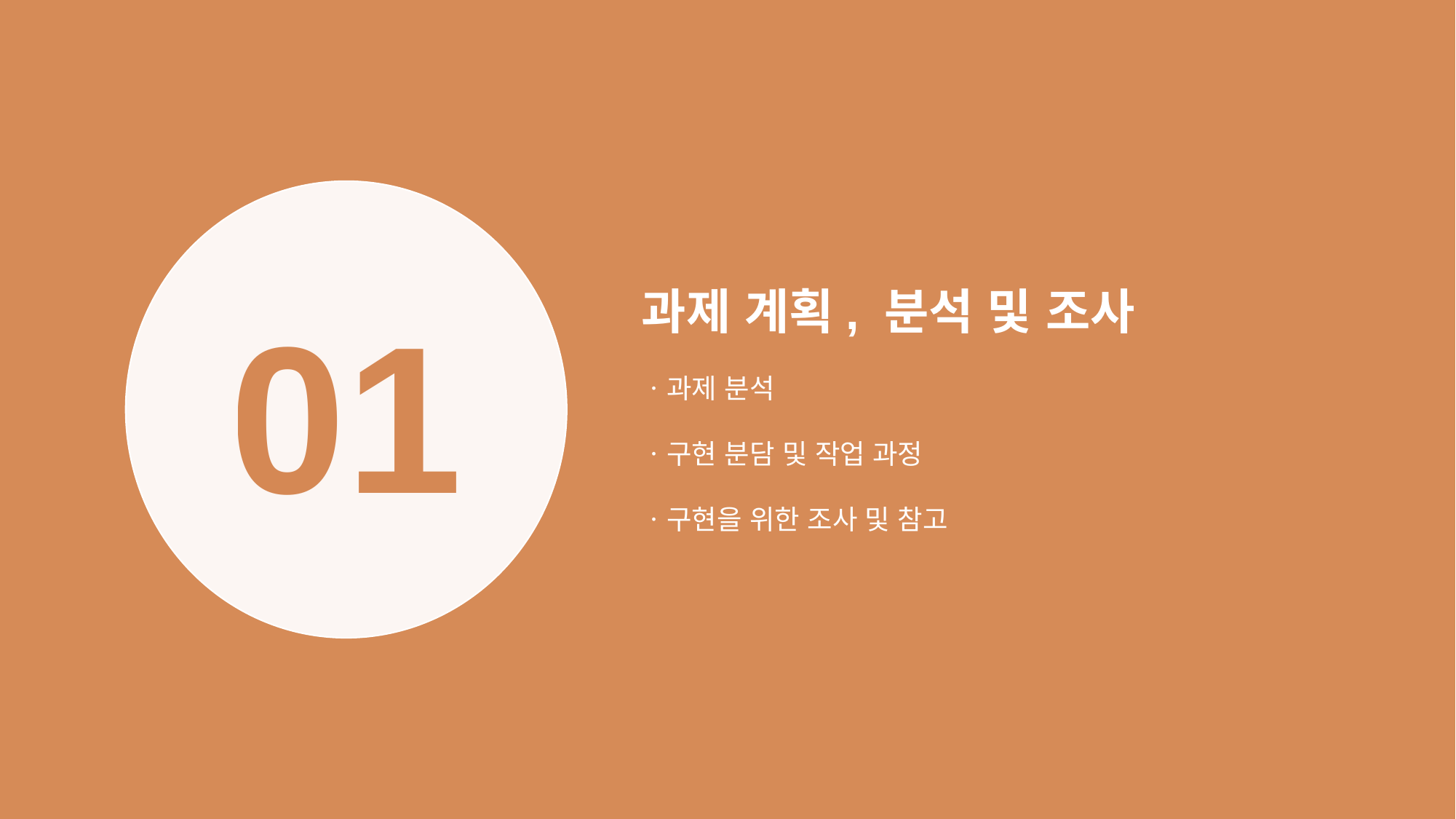

01
과제 계획, 분석 및 조사

ㆍ과제 분석

ㆍ구현 분담 및 작업 과정

ㆍ구현을 위한 조사 및 참고